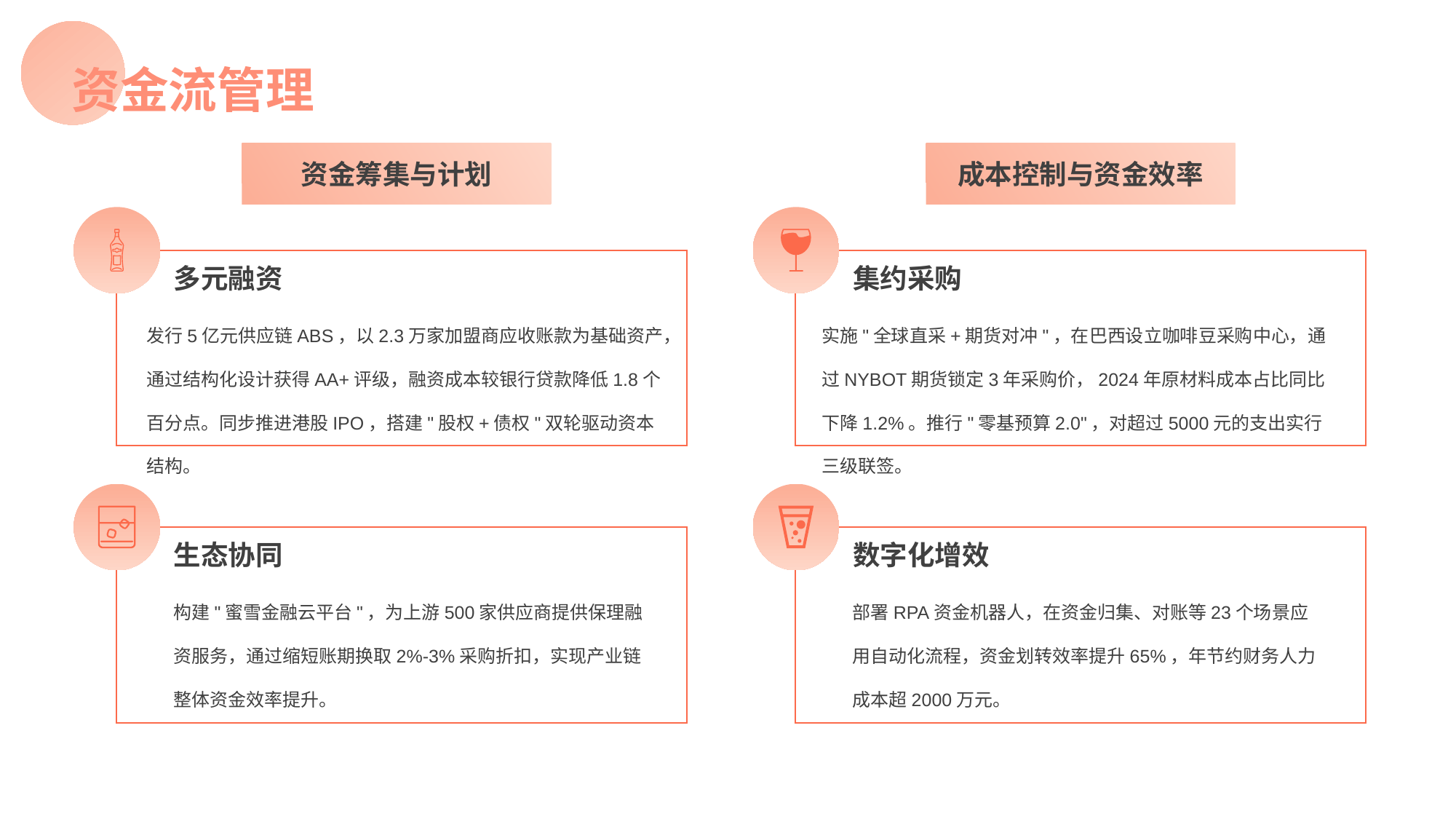

资金流管理
资金筹集与计划
成本控制与资金效率

多元融资
发行5亿元供应链ABS，以2.3万家加盟商应收账款为基础资产，通过结构化设计获得AA+评级，融资成本较银行贷款降低1.8个百分点。同步推进港股IPO，搭建"股权+债权"双轮驱动资本结构。

集约采购
实施"全球直采+期货对冲"，在巴西设立咖啡豆采购中心，通过NYBOT期货锁定3年采购价，2024年原材料成本占比同比下降1.2%。推行"零基预算2.0"，对超过5000元的支出实行三级联签。

生态协同
构建"蜜雪金融云平台"，为上游500家供应商提供保理融资服务，通过缩短账期换取2%-3%采购折扣，实现产业链整体资金效率提升。

数字化增效
部署RPA资金机器人，在资金归集、对账等23个场景应用自动化流程，资金划转效率提升65%，年节约财务人力成本超2000万元。